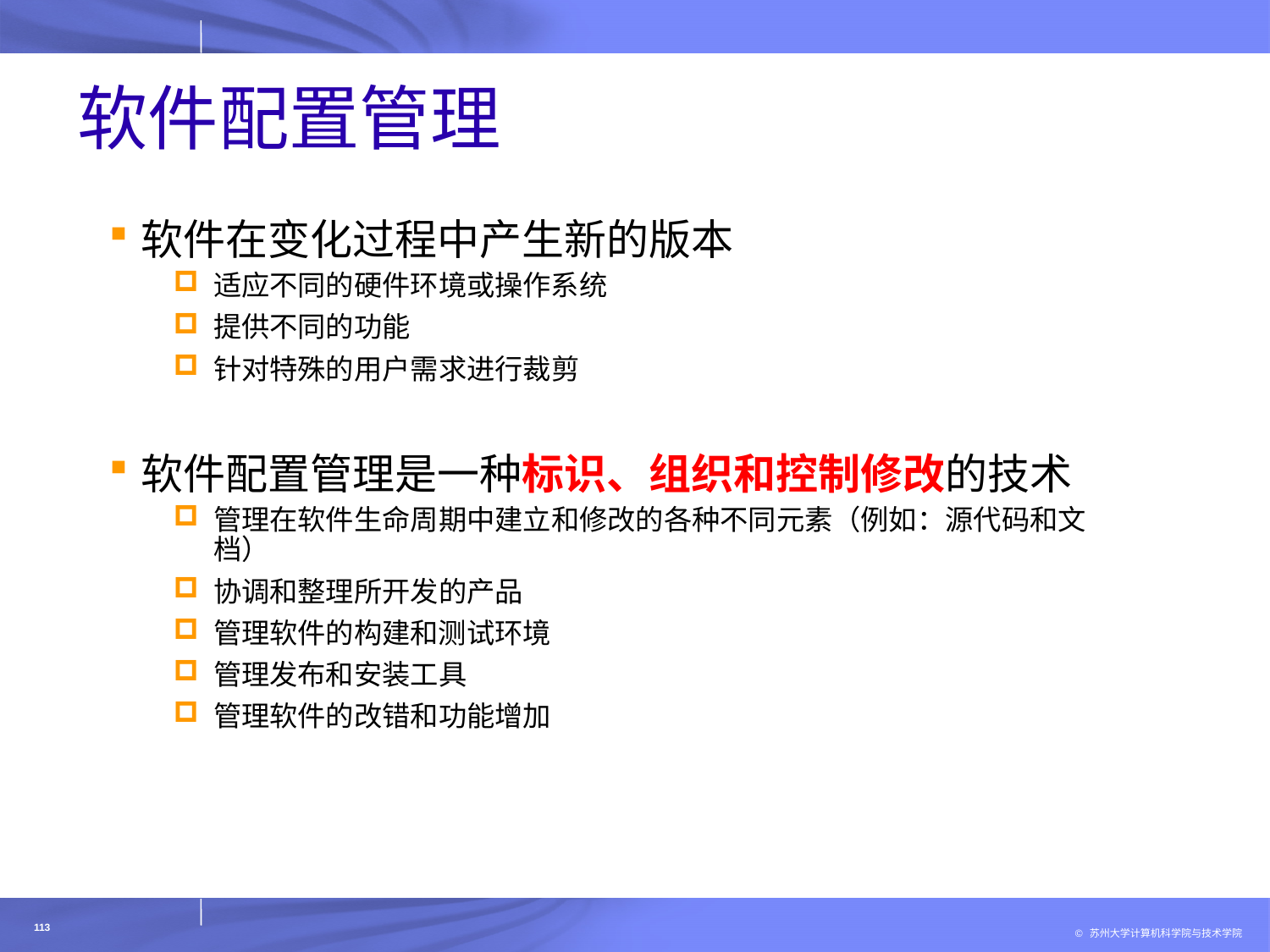

# 软件配置管理
软件在变化过程中产生新的版本
适应不同的硬件环境或操作系统
提供不同的功能
针对特殊的用户需求进行裁剪

软件配置管理是一种标识、组织和控制修改的技术
管理在软件生命周期中建立和修改的各种不同元素（例如：源代码和文档）
协调和整理所开发的产品
管理软件的构建和测试环境
管理发布和安装工具
管理软件的改错和功能增加

113